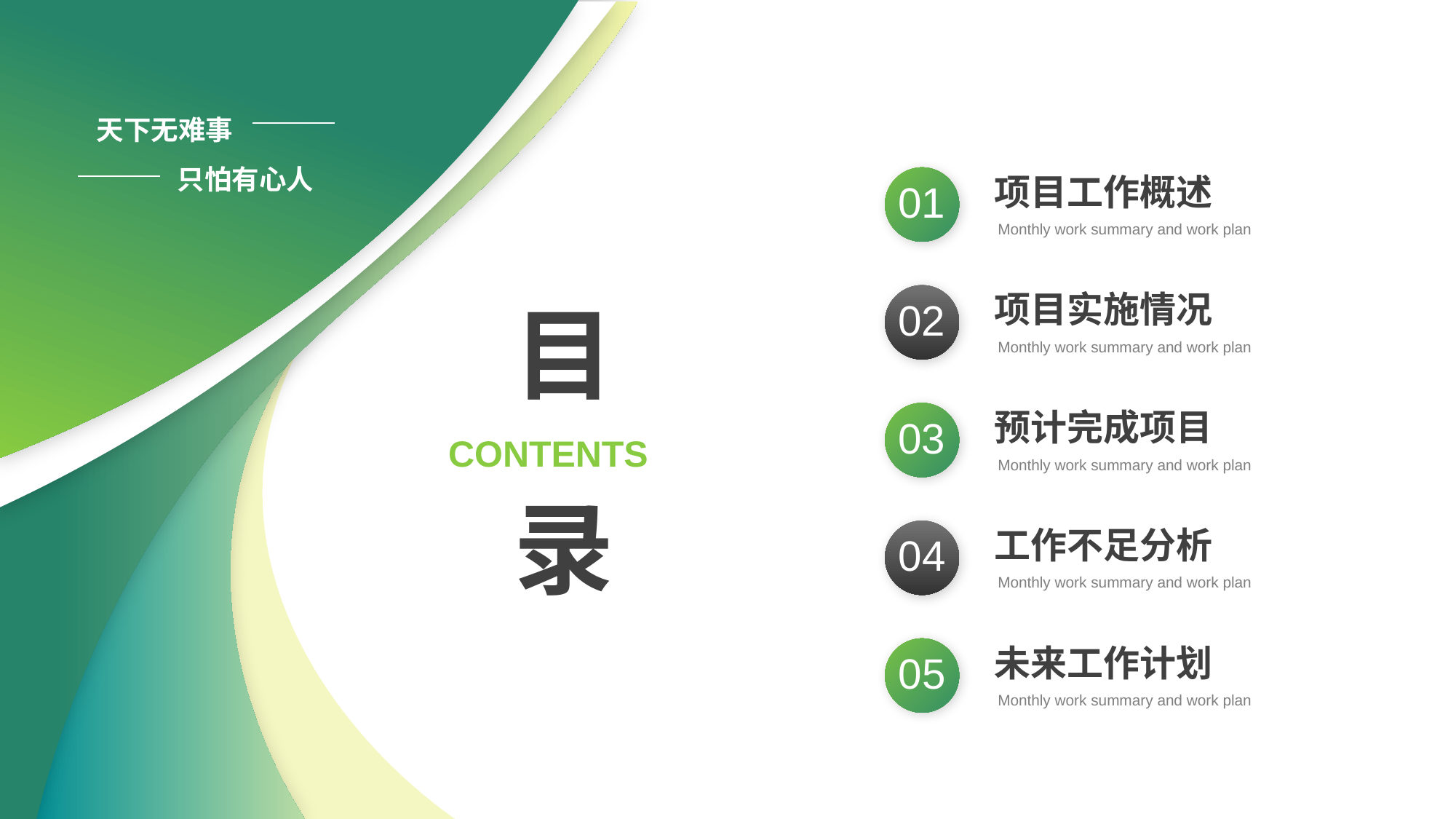

天下无难事
            只怕有心人
项目工作概述
Monthly work summary and work plan

01
项目实施情况
Monthly work summary and work plan

02
目
CONTENTS
录
预计完成项目
Monthly work summary and work plan

03
工作不足分析
Monthly work summary and work plan

04
未来工作计划
Monthly work summary and work plan

05